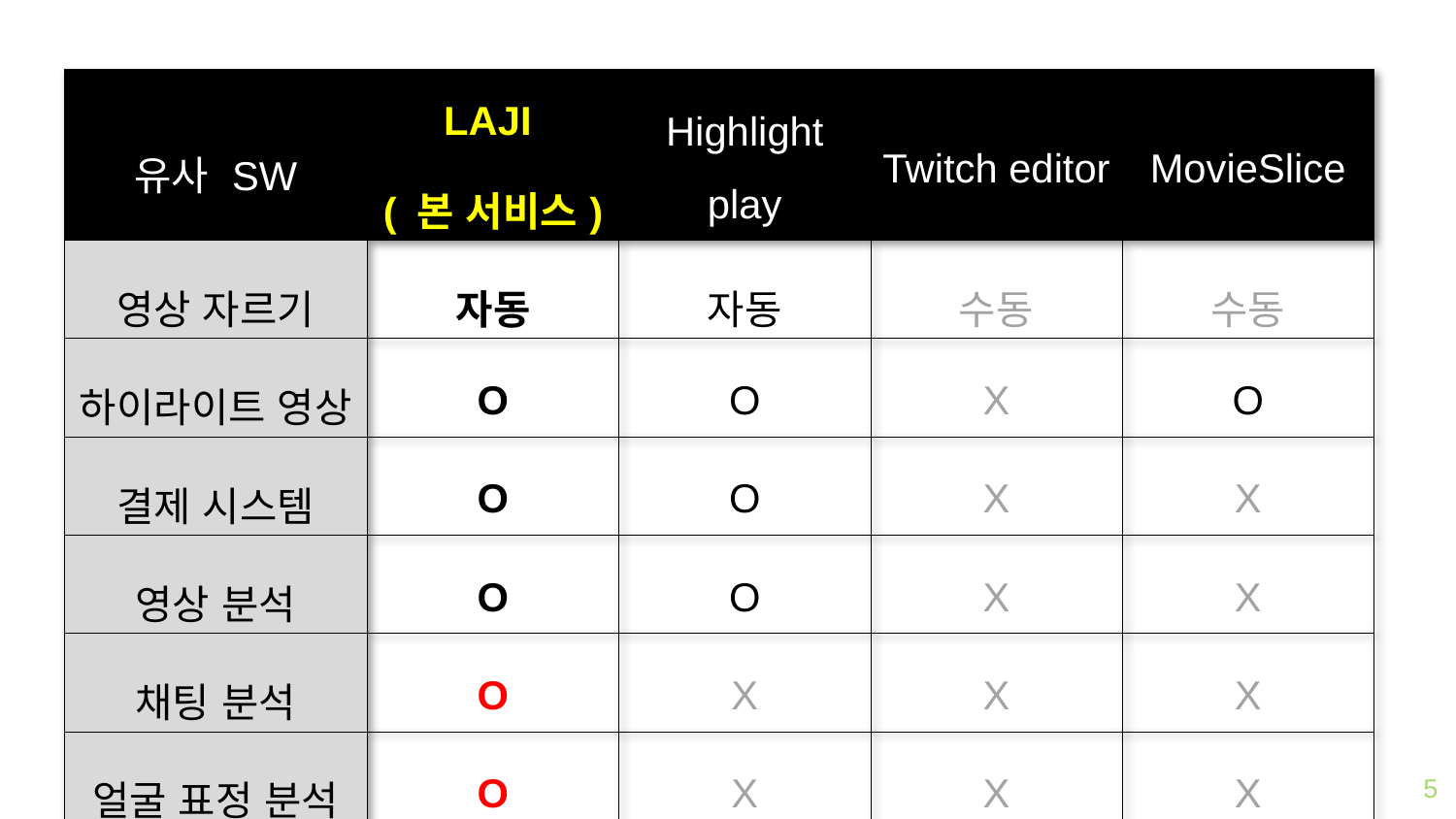

| 유사 SW | LAJI ( 본 서비스) | Highlight play | Twitch editor | MovieSlice |
| --- | --- | --- | --- | --- |
| 영상 자르기 | 자동 | 자동 | 수동 | 수동 |
| 하이라이트 영상 | O | O | X | O |
| 결제 시스템 | O | O | X | X |
| 영상 분석 | O | O | X | X |
| 채팅 분석 | O | X | X | X |
| 얼굴 표정 분석 | O | X | X | X |
5